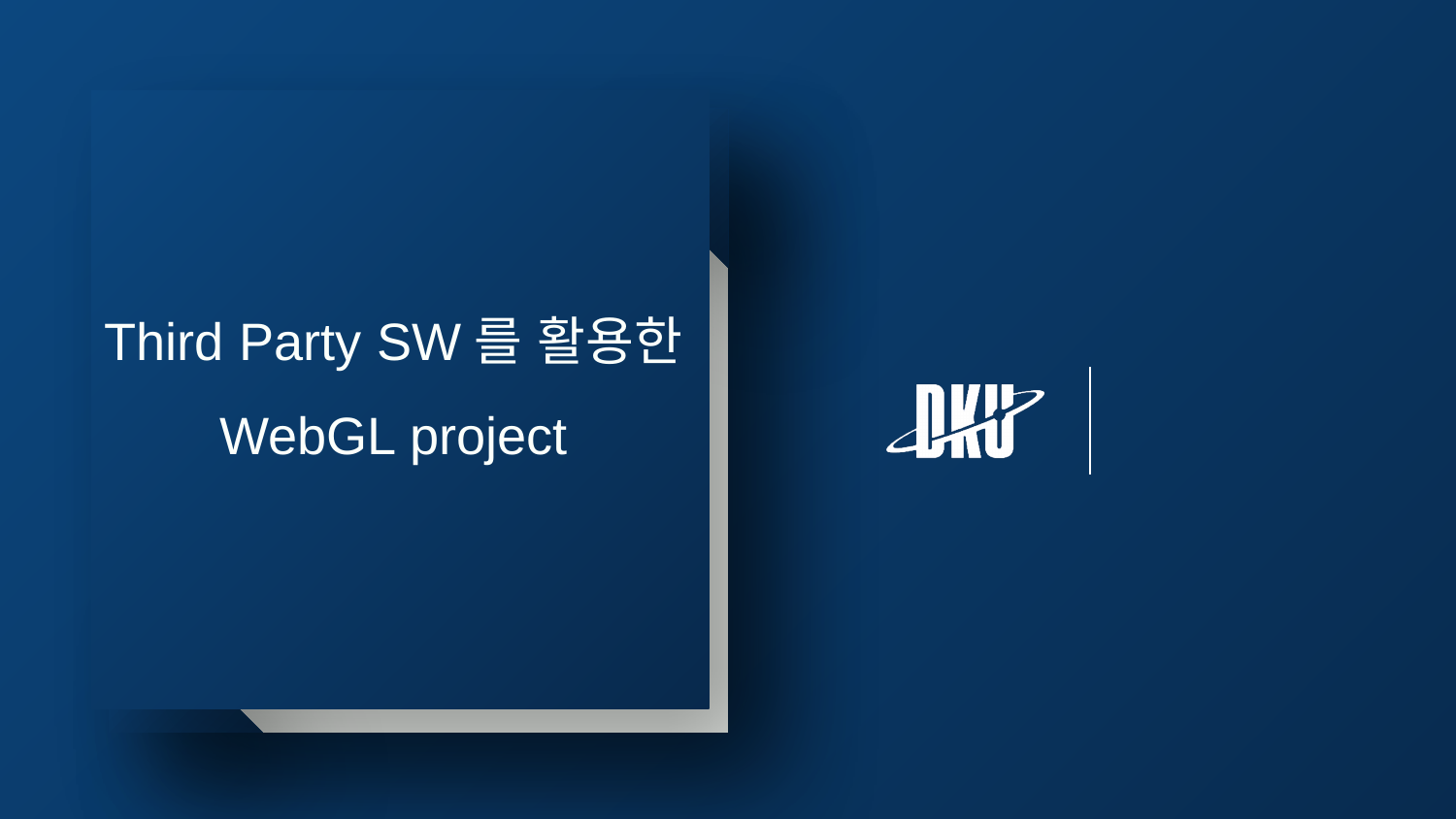

# Third Party SW를 활용한 WebGL project
32154579 차성민